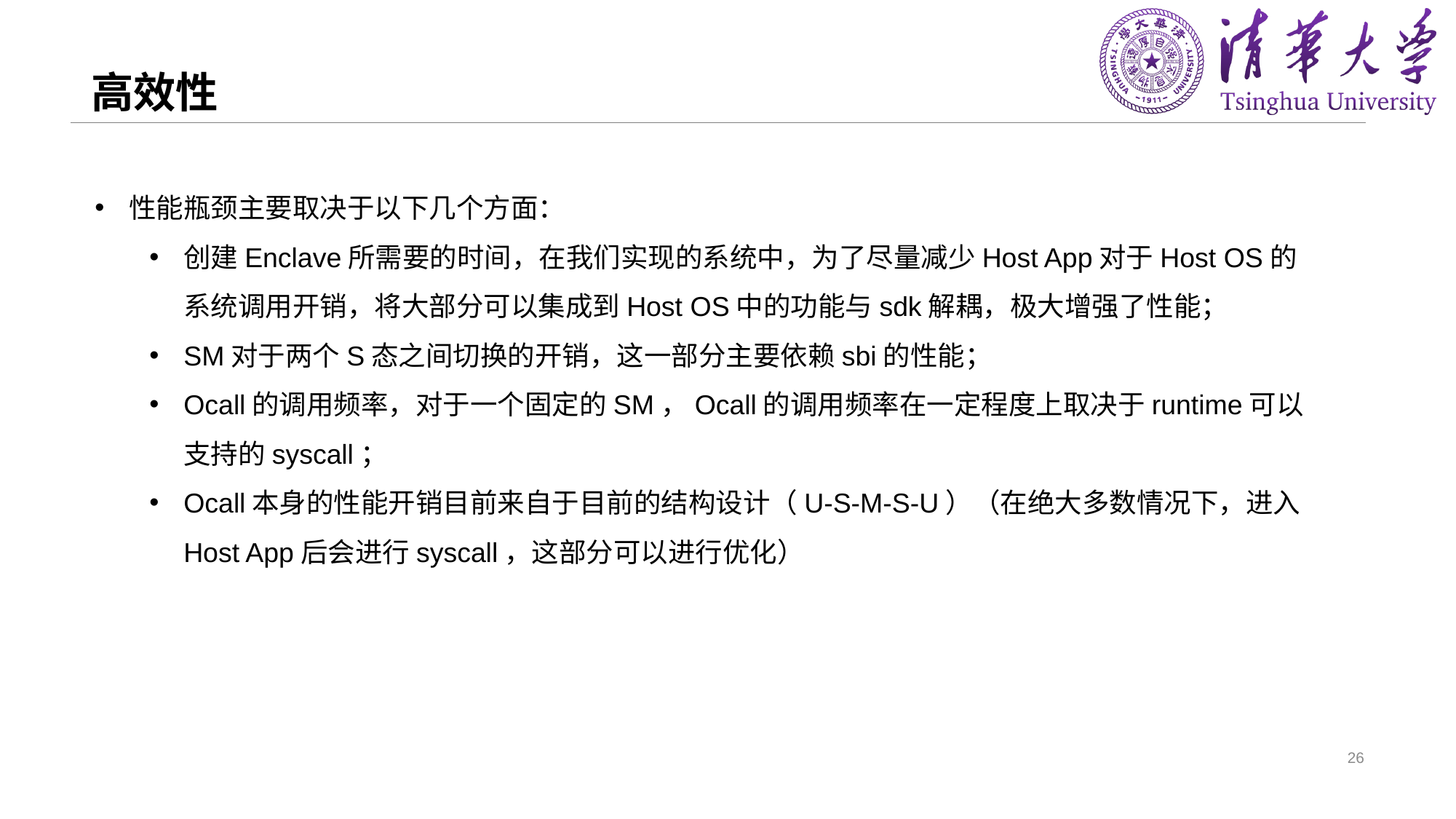

# 高效性
性能瓶颈主要取决于以下几个方面：
创建Enclave所需要的时间，在我们实现的系统中，为了尽量减少Host App对于Host OS的系统调用开销，将大部分可以集成到Host OS中的功能与sdk解耦，极大增强了性能；
SM对于两个S态之间切换的开销，这一部分主要依赖sbi的性能；
Ocall的调用频率，对于一个固定的SM，Ocall的调用频率在一定程度上取决于runtime可以支持的syscall；
Ocall本身的性能开销目前来自于目前的结构设计（U-S-M-S-U）（在绝大多数情况下，进入Host App后会进行syscall，这部分可以进行优化）
26